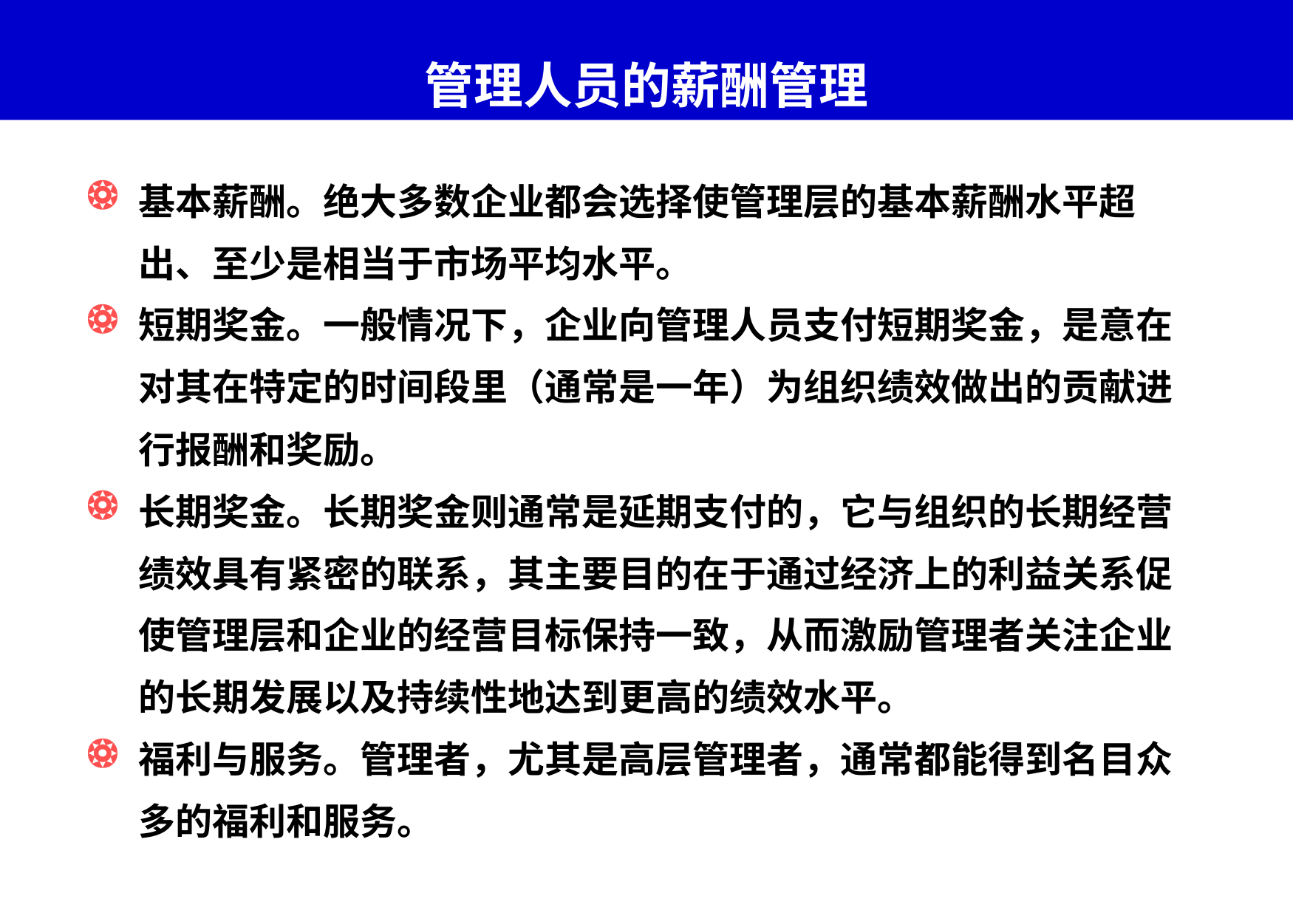

# 管理人员的薪酬管理
基本薪酬。绝大多数企业都会选择使管理层的基本薪酬水平超出、至少是相当于市场平均水平。
短期奖金。一般情况下，企业向管理人员支付短期奖金，是意在对其在特定的时间段里（通常是一年）为组织绩效做出的贡献进行报酬和奖励。
长期奖金。长期奖金则通常是延期支付的，它与组织的长期经营绩效具有紧密的联系，其主要目的在于通过经济上的利益关系促使管理层和企业的经营目标保持一致，从而激励管理者关注企业的长期发展以及持续性地达到更高的绩效水平。
福利与服务。管理者，尤其是高层管理者，通常都能得到名目众多的福利和服务。